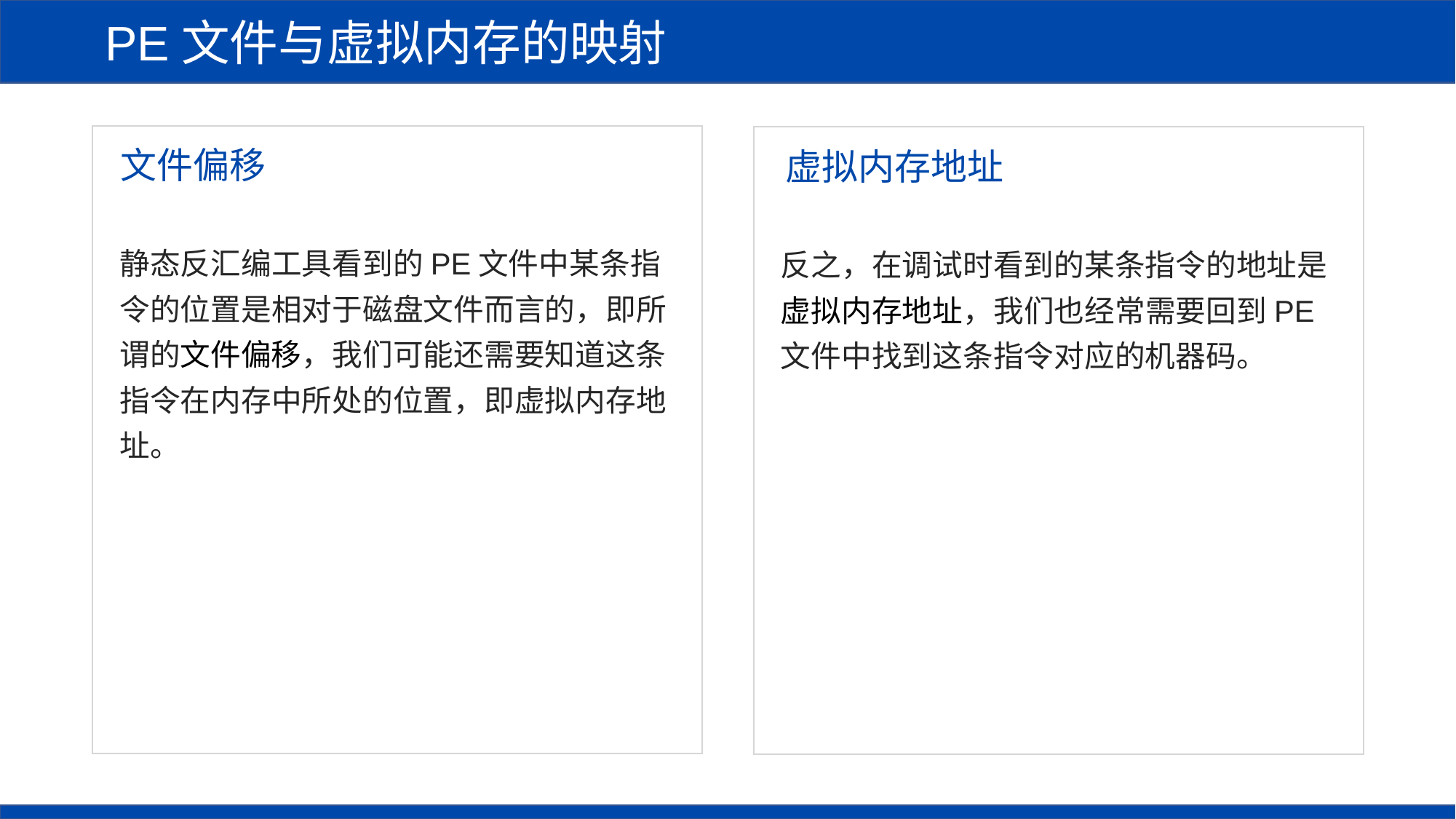

PE文件与虚拟内存的映射

文件偏移
虚拟内存地址
静态反汇编工具看到的PE文件中某条指令的位置是相对于磁盘文件而言的，即所谓的文件偏移，我们可能还需要知道这条指令在内存中所处的位置，即虚拟内存地址。
反之，在调试时看到的某条指令的地址是虚拟内存地址，我们也经常需要回到PE文件中找到这条指令对应的机器码。